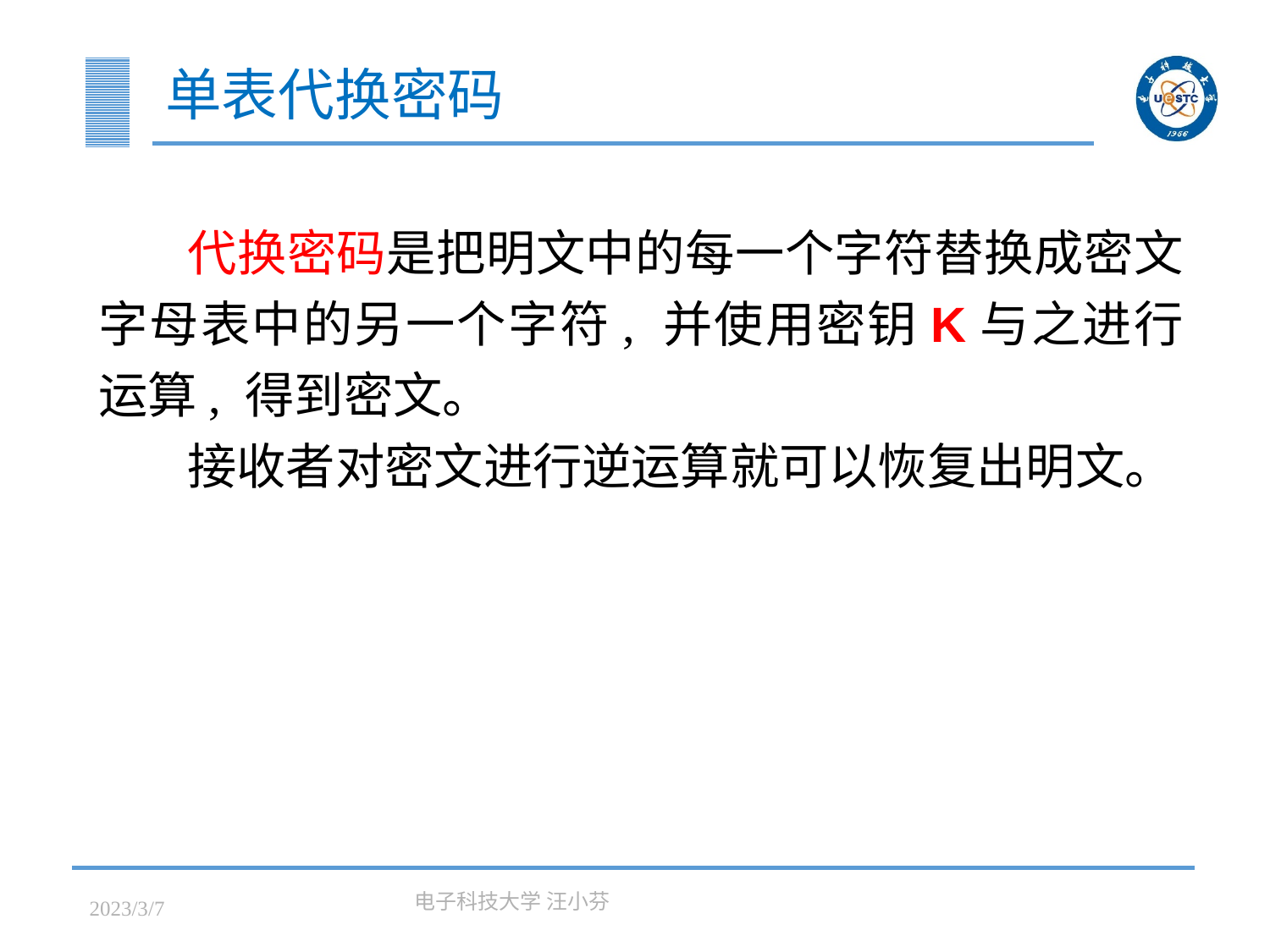

# 单表代换密码
代换密码是把明文中的每一个字符替换成密文字母表中的另一个字符, 并使用密钥K与之进行运算, 得到密文。
接收者对密文进行逆运算就可以恢复出明文。

2023/3/7
电子科技大学 汪小芬